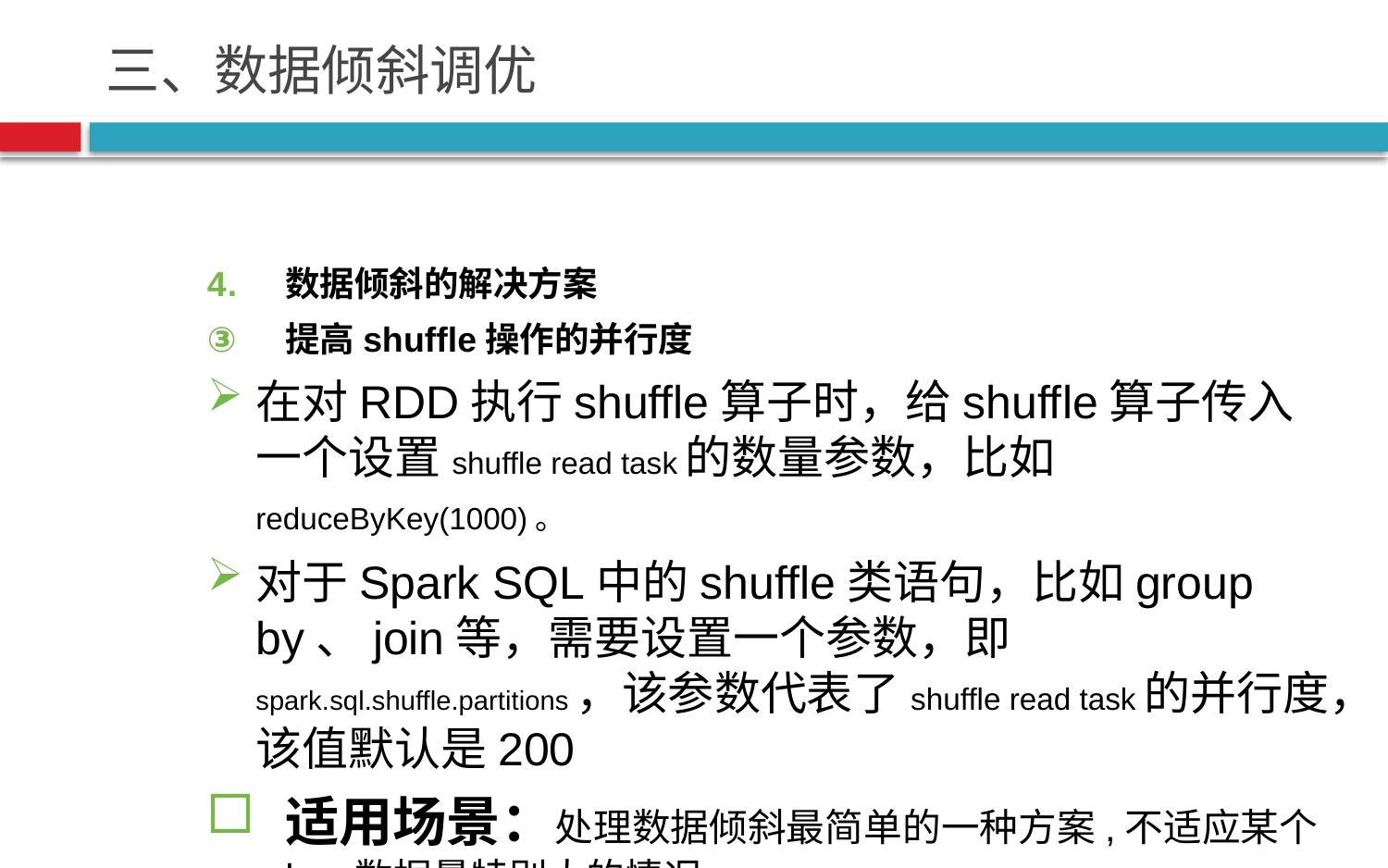

# 三、数据倾斜调优
数据倾斜的解决方案
提高shuffle操作的并行度
在对RDD执行shuffle算子时，给shuffle算子传入一个设置shuffle read task的数量参数，比如reduceByKey(1000)。
对于Spark SQL中的shuffle类语句，比如group by、join等，需要设置一个参数，即spark.sql.shuffle.partitions，该参数代表了shuffle read task的并行度，该值默认是200
适用场景：处理数据倾斜最简单的一种方案,不适应某个key数据量特别大的情况。